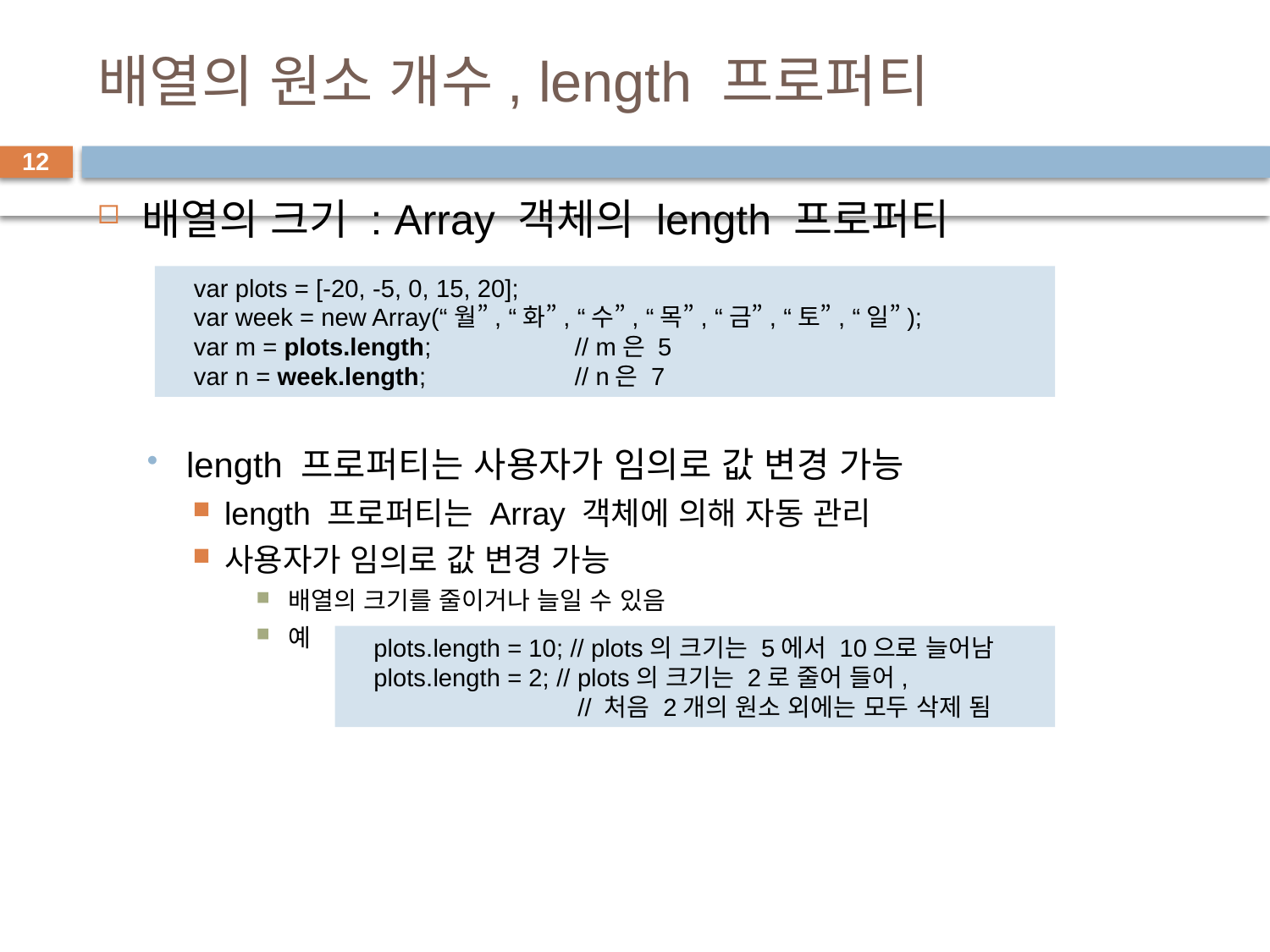

# 배열의 원소 개수, length 프로퍼티
12
배열의 크기 : Array 객체의 length 프로퍼티

length 프로퍼티는 사용자가 임의로 값 변경 가능
length 프로퍼티는 Array 객체에 의해 자동 관리
사용자가 임의로 값 변경 가능
배열의 크기를 줄이거나 늘일 수 있음
예

var plots = [-20, -5, 0, 15, 20];
var week = new Array(“월”, “화”, “수”, “목”, “금”, “토”, “일”);
var m = plots.length; 		// m은 5
var n = week.length; 		// n은 7
plots.length = 10; // plots의 크기는 5에서 10으로 늘어남
plots.length = 2; // plots의 크기는 2로 줄어 들어,
	           // 처음 2개의 원소 외에는 모두 삭제 됨